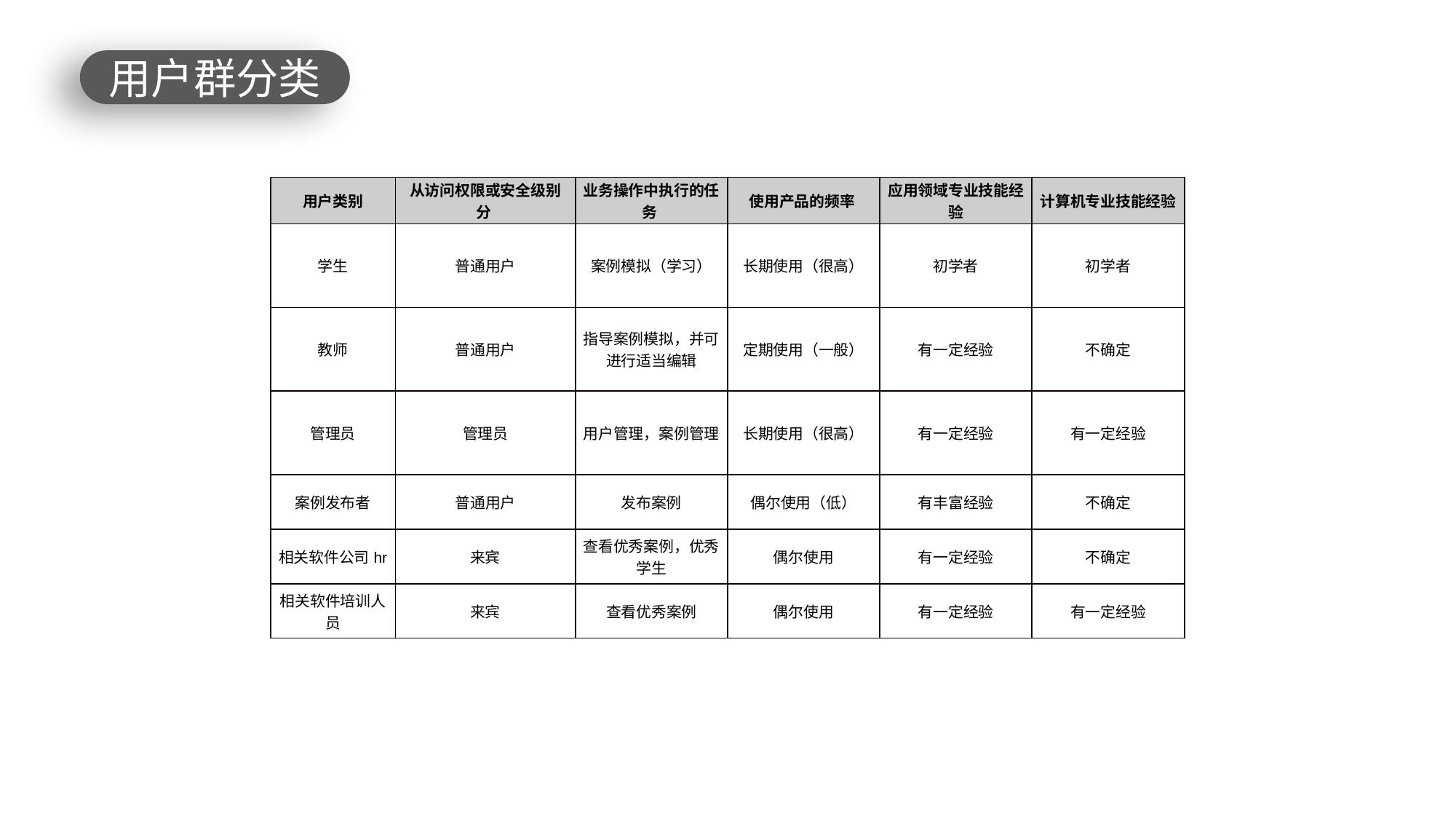

用户群分类
| 用户类别 | 从访问权限或安全级别分 | 业务操作中执行的任务 | 使用产品的频率 | 应用领域专业技能经验 | 计算机专业技能经验 |
| --- | --- | --- | --- | --- | --- |
| 学生 | 普通用户 | 案例模拟（学习） | 长期使用（很高） | 初学者 | 初学者 |
| 教师 | 普通用户 | 指导案例模拟，并可进行适当编辑 | 定期使用（一般） | 有一定经验 | 不确定 |
| 管理员 | 管理员 | 用户管理，案例管理 | 长期使用（很高） | 有一定经验 | 有一定经验 |
| 案例发布者 | 普通用户 | 发布案例 | 偶尔使用（低） | 有丰富经验 | 不确定 |
| 相关软件公司hr | 来宾 | 查看优秀案例，优秀学生 | 偶尔使用 | 有一定经验 | 不确定 |
| 相关软件培训人员 | 来宾 | 查看优秀案例 | 偶尔使用 | 有一定经验 | 有一定经验 |